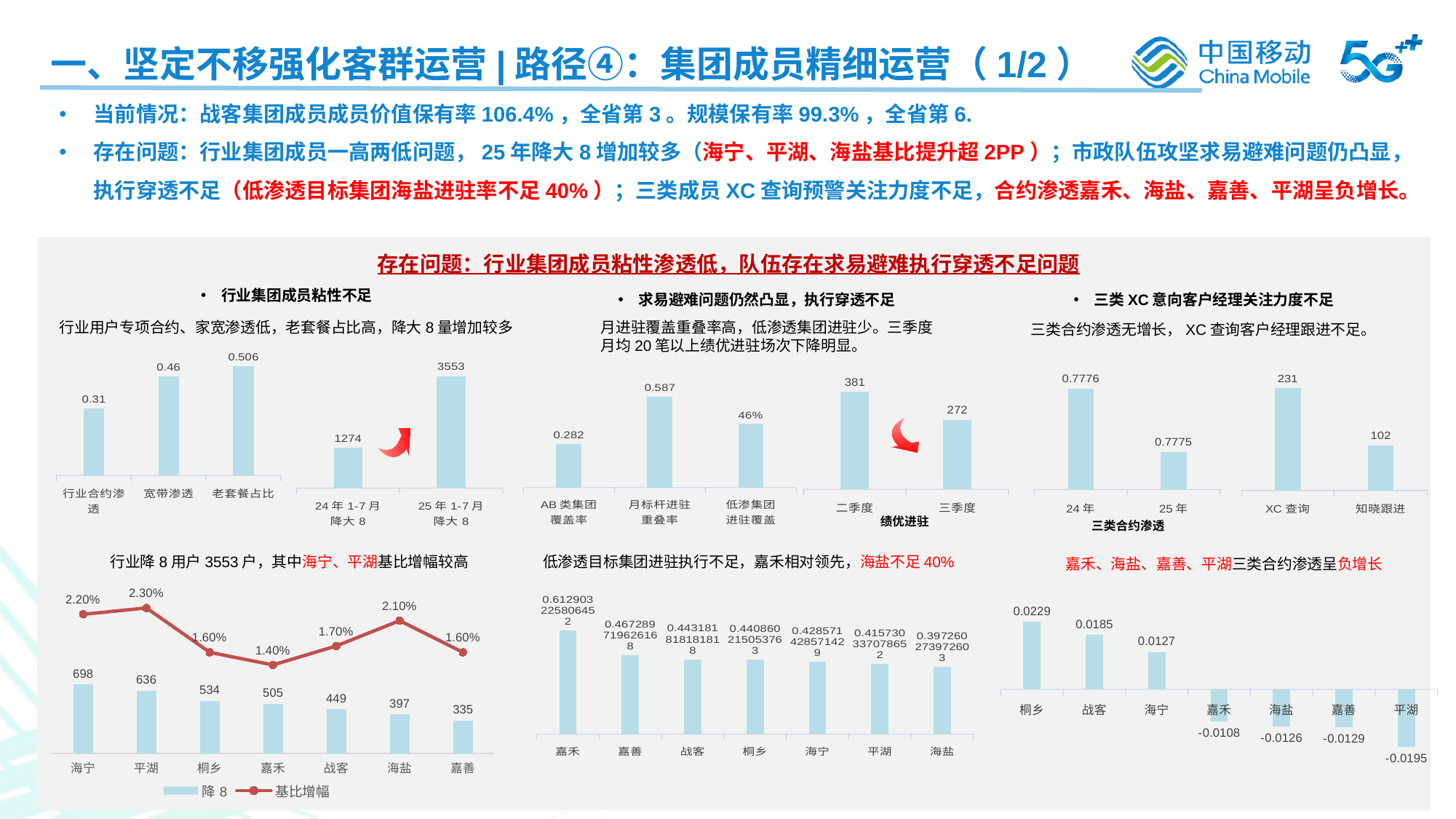

一、坚定不移强化客群运营|路径④：集团成员精细运营（1/2）
当前情况：战客集团成员成员价值保有率106.4%，全省第3。规模保有率99.3%，全省第6.
存在问题：行业集团成员一高两低问题，25年降大8增加较多（海宁、平湖、海盐基比提升超2PP）；市政队伍攻坚求易避难问题仍凸显，执行穿透不足（低渗透目标集团海盐进驻率不足40%）；三类成员XC查询预警关注力度不足，合约渗透嘉禾、海盐、嘉善、平湖呈负增长。

存在问题：行业集团成员粘性渗透低，队伍存在求易避难执行穿透不足问题
行业集团成员粘性不足
求易避难问题仍然凸显，执行穿透不足
三类XC意向客户经理关注力度不足
行业用户专项合约、家宽渗透低，老套餐占比高，降大8量增加较多
月进驻覆盖重叠率高，低渗透集团进驻少。三季度月均20笔以上绩优进驻场次下降明显。
三类合约渗透无增长，XC查询客户经理跟进不足。

### Chart

| Category | 系列 1 |
|---|---|
| 行业合约渗透 | 0.31 |
| 宽带渗透 | 0.46 |
| 老套餐占比 | 0.506 |

### Chart

| Category | 系列 1 |
|---|---|
| 24年1-7月
降大8 | 1274.0 |
| 25年1-7月
降大8 | 3553.0 |

### Chart

| Category | 系列 1 |
|---|---|
| 24年 | 0.7776 |
| 25年 | 0.7775 |

### Chart

| Category | 系列 1 |
|---|---|
| 二季度 | 381.0 |
| 三季度 | 272.0 |

### Chart

| Category | 系列 1 |
|---|---|
| XC查询 | 231.0 |
| 知晓跟进 | 102.0 |

### Chart

| Category | 系列 1 |
|---|---|
| AB类集团
覆盖率 | 0.282 |
| 月标杆进驻
重叠率 | 0.587 |
| 低渗集团
进驻覆盖 | 0.41 |

绩优进驻
三类合约渗透
行业降8用户3553户，其中海宁、平湖基比增幅较高
低渗透目标集团进驻执行不足，嘉禾相对领先，海盐不足40%
嘉禾、海盐、嘉善、平湖三类合约渗透呈负增长

### Chart

| Category | 降8 | 基比增幅 |
|---|---|---|
| 海宁 | 698.0 | 0.022 |
| 平湖 | 636.0 | 0.023 |
| 桐乡 | 534.0 | 0.016 |
| 嘉禾 | 505.0 | 0.014 |
| 战客 | 449.0 | 0.017 |
| 海盐 | 397.0 | 0.021 |
| 嘉善 | 335.0 | 0.016 |

### Chart

| Category | 系列 1 |
|---|---|
| 嘉禾 | 0.612903225806452 |
| 嘉善 | 0.467289719626168 |
| 战客 | 0.443181818181818 |
| 桐乡 | 0.440860215053763 |
| 海宁 | 0.428571428571429 |
| 平湖 | 0.415730337078652 |
| 海盐 | 0.397260273972603 |

### Chart

| Category | 系列 1 |
|---|---|
| 桐乡 | 0.0229 |
| 战客 | 0.0185 |
| 海宁 | 0.0127 |
| 嘉禾 | -0.0108 |
| 海盐 | -0.0126 |
| 嘉善 | -0.0129 |
| 平湖 | -0.0195 |